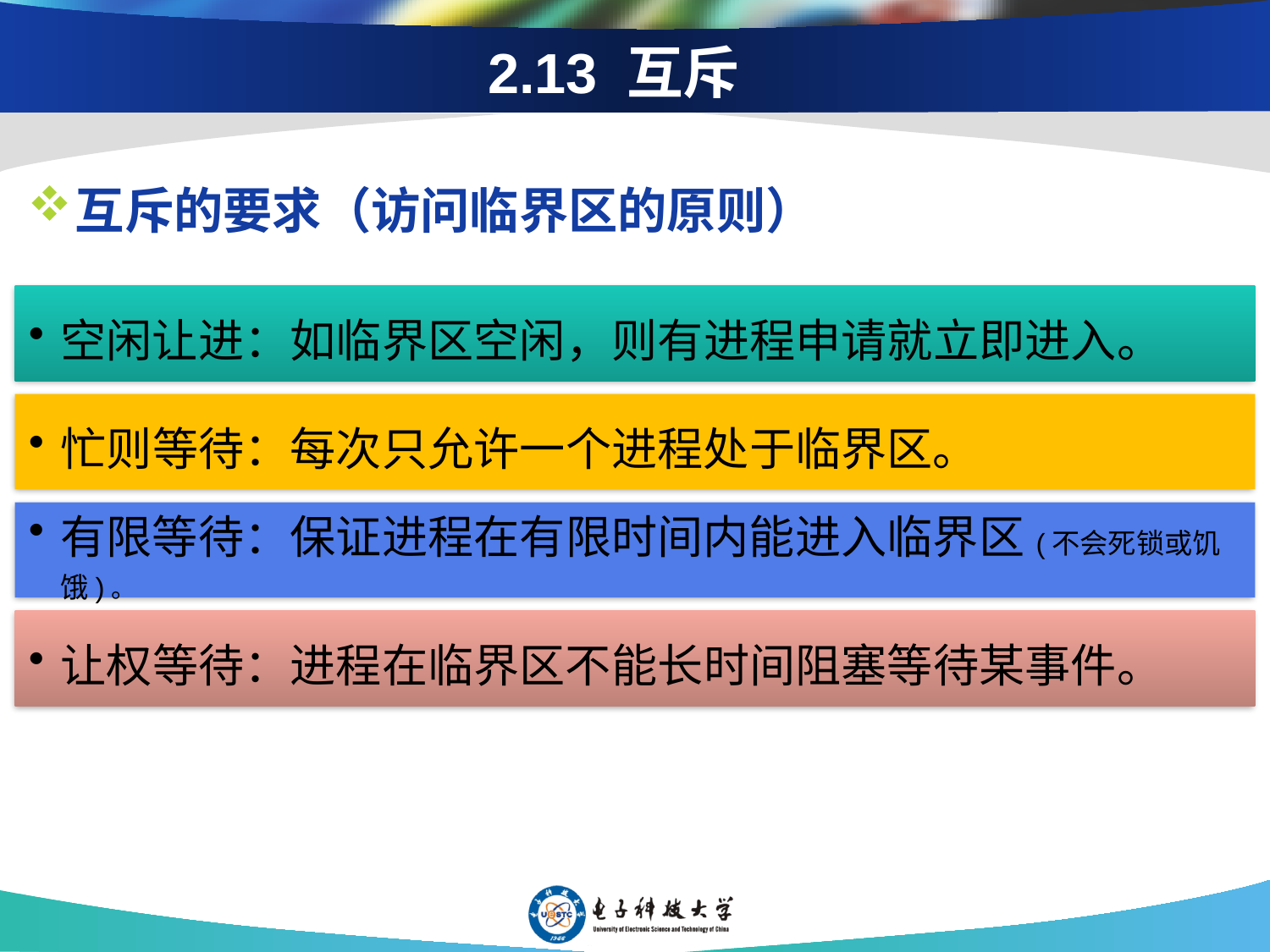

# 2.13 互斥
互斥的要求（访问临界区的原则）

空闲让进：如临界区空闲，则有进程申请就立即进入。

忙则等待：每次只允许一个进程处于临界区。

有限等待：保证进程在有限时间内能进入临界区(不会死锁或饥饿)。

让权等待：进程在临界区不能长时间阻塞等待某事件。